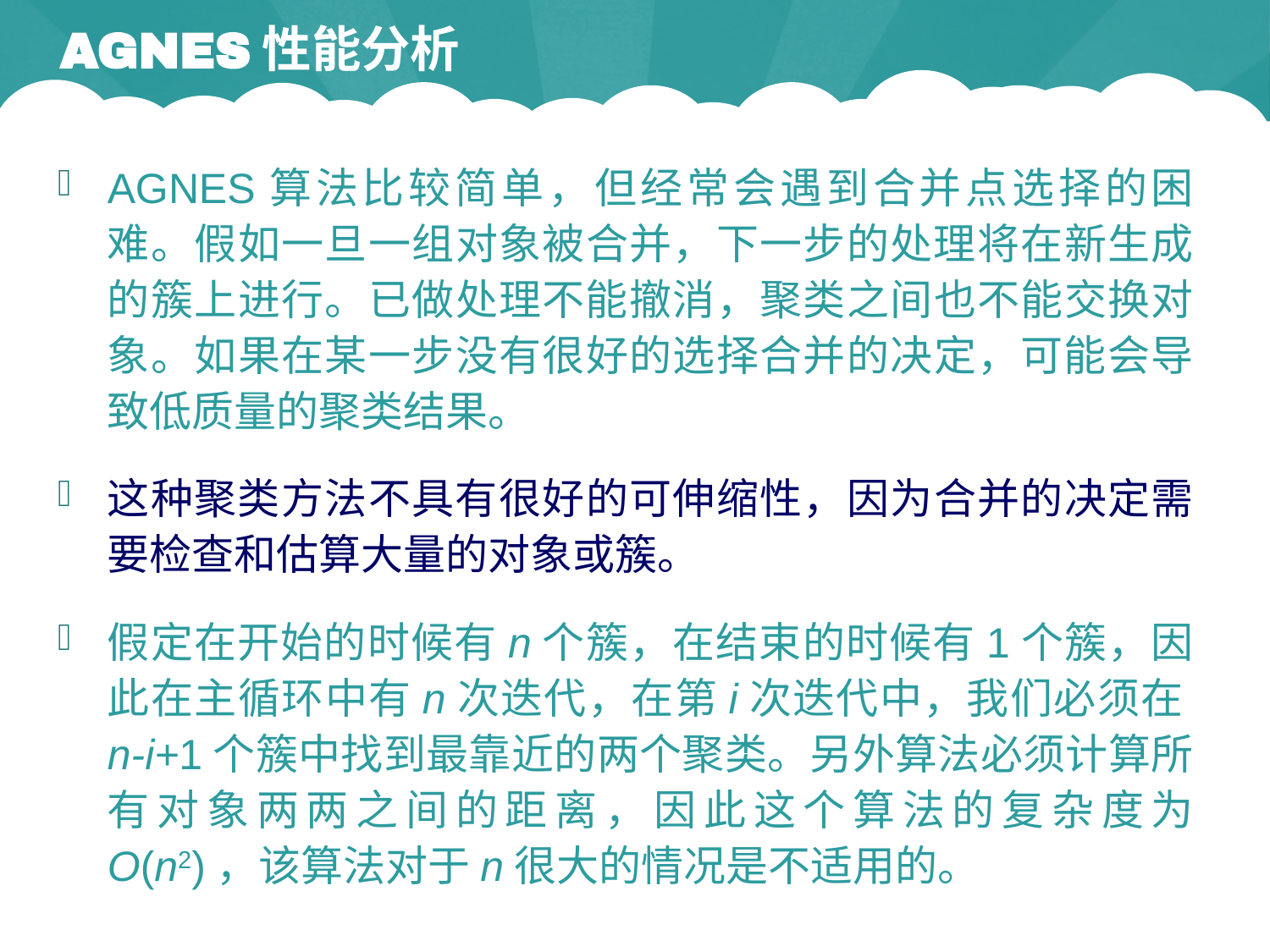

# AGNES性能分析
AGNES算法比较简单，但经常会遇到合并点选择的困难。假如一旦一组对象被合并，下一步的处理将在新生成的簇上进行。已做处理不能撤消，聚类之间也不能交换对象。如果在某一步没有很好的选择合并的决定，可能会导致低质量的聚类结果。
这种聚类方法不具有很好的可伸缩性，因为合并的决定需要检查和估算大量的对象或簇。
假定在开始的时候有n个簇，在结束的时候有1个簇，因此在主循环中有n次迭代，在第i次迭代中，我们必须在n-i+1个簇中找到最靠近的两个聚类。另外算法必须计算所有对象两两之间的距离，因此这个算法的复杂度为 O(n2)，该算法对于n很大的情况是不适用的。